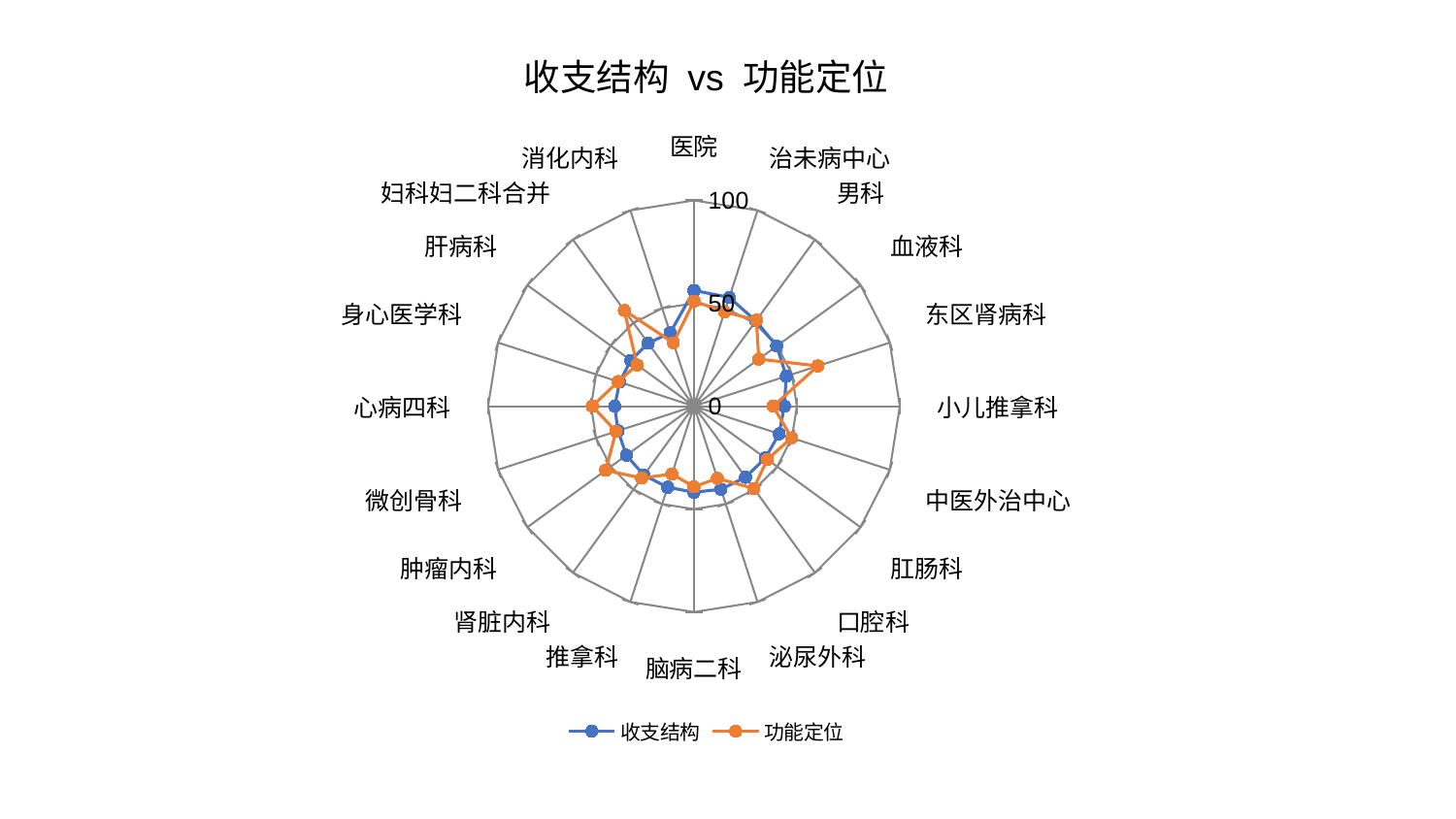

### Chart: 收支结构 vs 功能定位

| Category | 收支结构 | 功能定位 |
|---|---|---|
| 医院 | 56.24436179971337 | 51.016411180410294 |
| 治未病中心 | 55.5594107455046 | 48.183597635199654 |
| 男科 | 51.21173427015644 | 51.662744572876285 |
| 血液科 | 49.723882049658634 | 38.9503894645454 |
| 东区肾病科 | 47.133667079857986 | 63.30223822156812 |
| 小儿推拿科 | 43.91111629974618 | 38.4813304460503 |
| 中医外治中心 | 43.483067166024476 | 49.87508216478664 |
| 肛肠科 | 42.87947547453093 | 44.02414217940049 |
| 口腔科 | 42.655264624939726 | 49.3886341761369 |
| 泌尿外科 | 42.46374406257763 | 36.9044324219037 |
| 脑病二科 | 41.81332266595146 | 39.16742378733203 |
| 推拿科 | 41.446860663986314 | 34.6626632078164 |
| 肾脏内科 | 41.41211627985942 | 43.17661636573946 |
| 肿瘤内科 | 40.57291323414782 | 53.02735859274447 |
| 微创骨科 | 38.80784923805758 | 39.79010631848224 |
| 心病四科 | 38.5054973761996 | 49.4070526775766 |
| 身心医学科 | 37.99518134590964 | 38.71242638881983 |
| 肝病科 | 37.92024036502474 | 34.140802447513394 |
| 妇科妇二科合并 | 37.84002322683784 | 57.56633934828086 |
| 消化内科 | 37.44063292969447 | 32.35377437472697 |
67